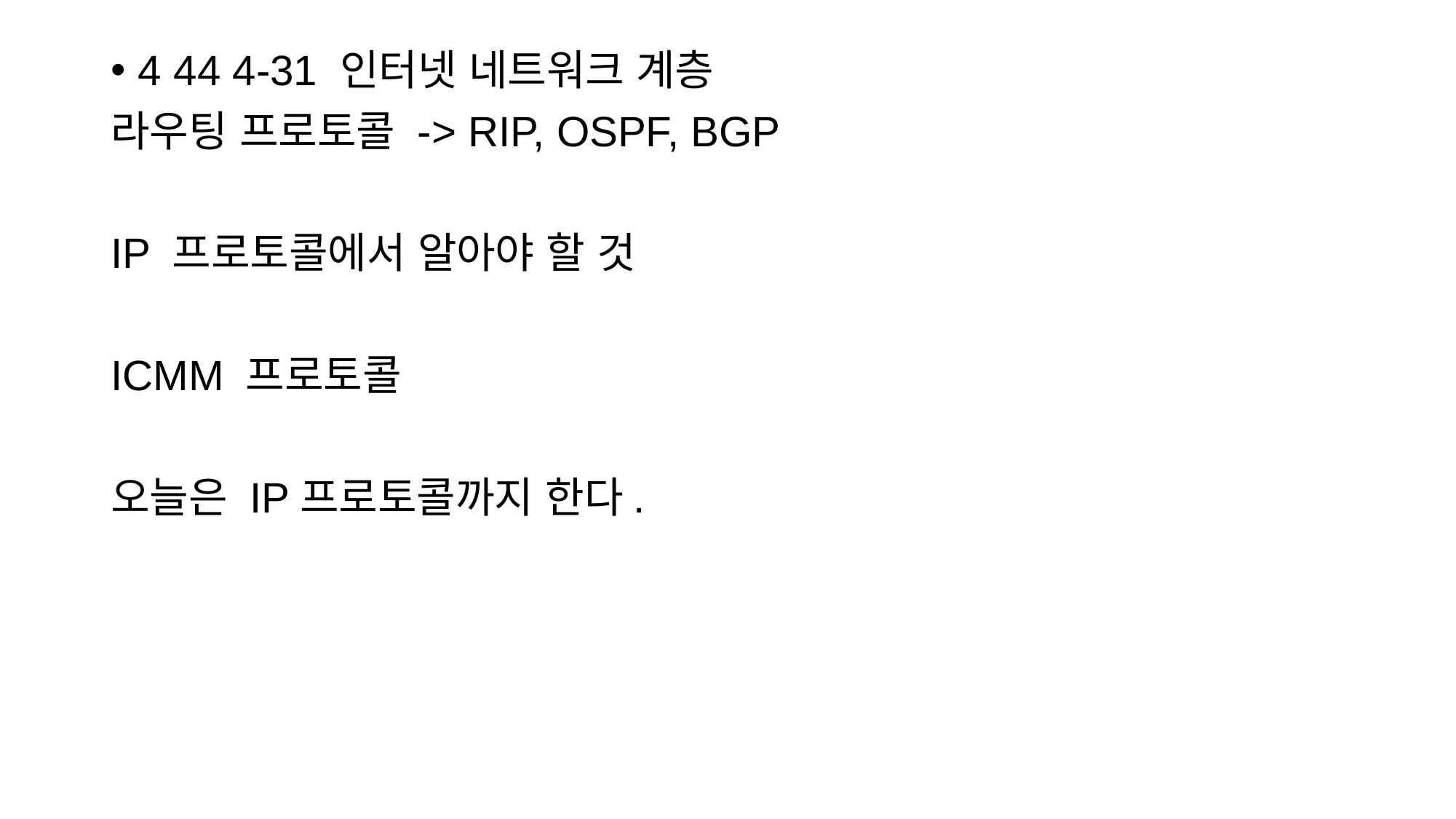

4 44 4-31 인터넷 네트워크 계층
라우팅 프로토콜 -> RIP, OSPF, BGP

IP 프로토콜에서 알아야 할 것

ICMM 프로토콜

오늘은 IP프로토콜까지 한다.